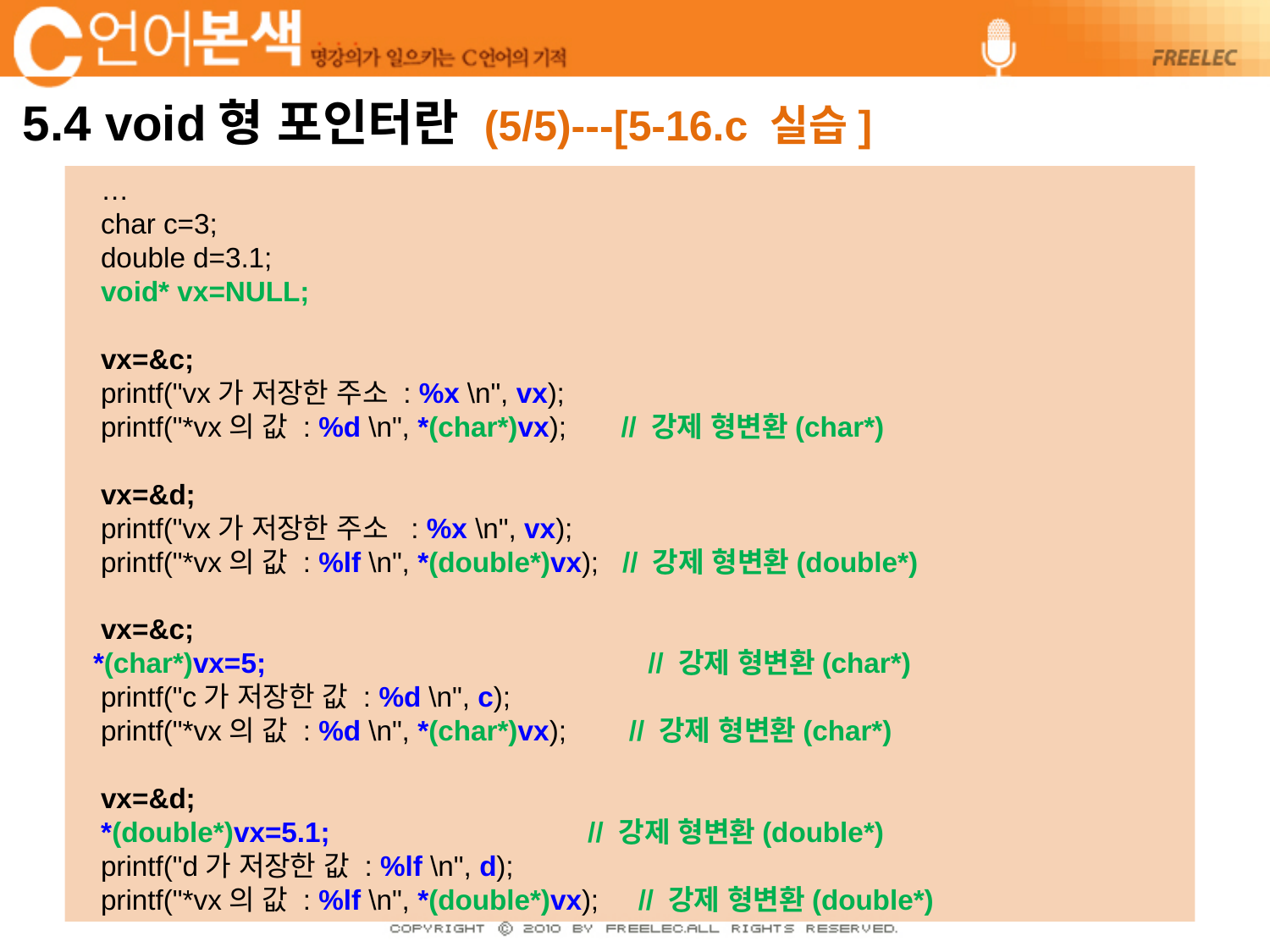

# 5.4 void형 포인터란 (5/5)---[5-16.c 실습]
   …
   char c=3;
   double d=3.1;
   void* vx=NULL;

   vx=&c;
   printf("vx가 저장한 주소 : %x \n", vx);
   printf("*vx의 값 : %d \n", *(char*)vx);       // 강제 형변환(char*)

   vx=&d;
   printf("vx가 저장한 주소  : %x \n", vx);
   printf("*vx의 값 : %lf \n", *(double*)vx);   // 강제 형변환(double*)

   vx=&c;
  *(char*)vx=5;			        // 강제 형변환(char*)
   printf("c가 저장한 값 : %d \n", c);
   printf("*vx의 값 : %d \n", *(char*)vx);        // 강제 형변환(char*)

   vx=&d;
   *(double*)vx=5.1;                                 // 강제 형변환(double*)
   printf("d가 저장한 값 : %lf \n", d);
   printf("*vx의 값 : %lf \n", *(double*)vx);     // 강제 형변환(double*)